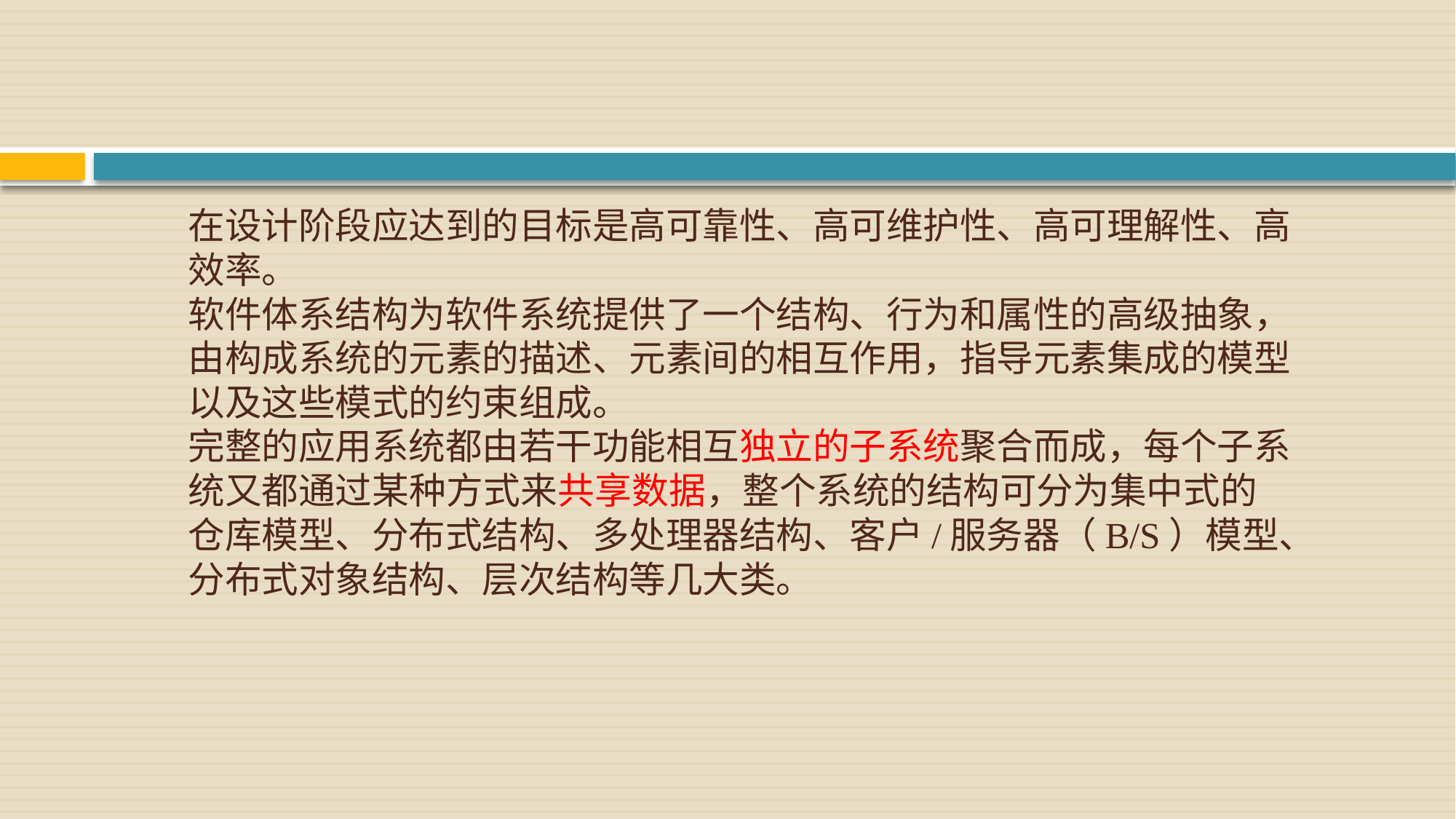

# 在设计阶段应达到的目标是高可靠性、高可维护性、高可理解性、高效率。
软件体系结构为软件系统提供了一个结构、行为和属性的高级抽象，由构成系统的元素的描述、元素间的相互作用，指导元素集成的模型以及这些模式的约束组成。
完整的应用系统都由若干功能相互独立的子系统聚合而成，每个子系统又都通过某种方式来共享数据，整个系统的结构可分为集中式的仓库模型、分布式结构、多处理器结构、客户/服务器（B/S）模型、分布式对象结构、层次结构等几大类。